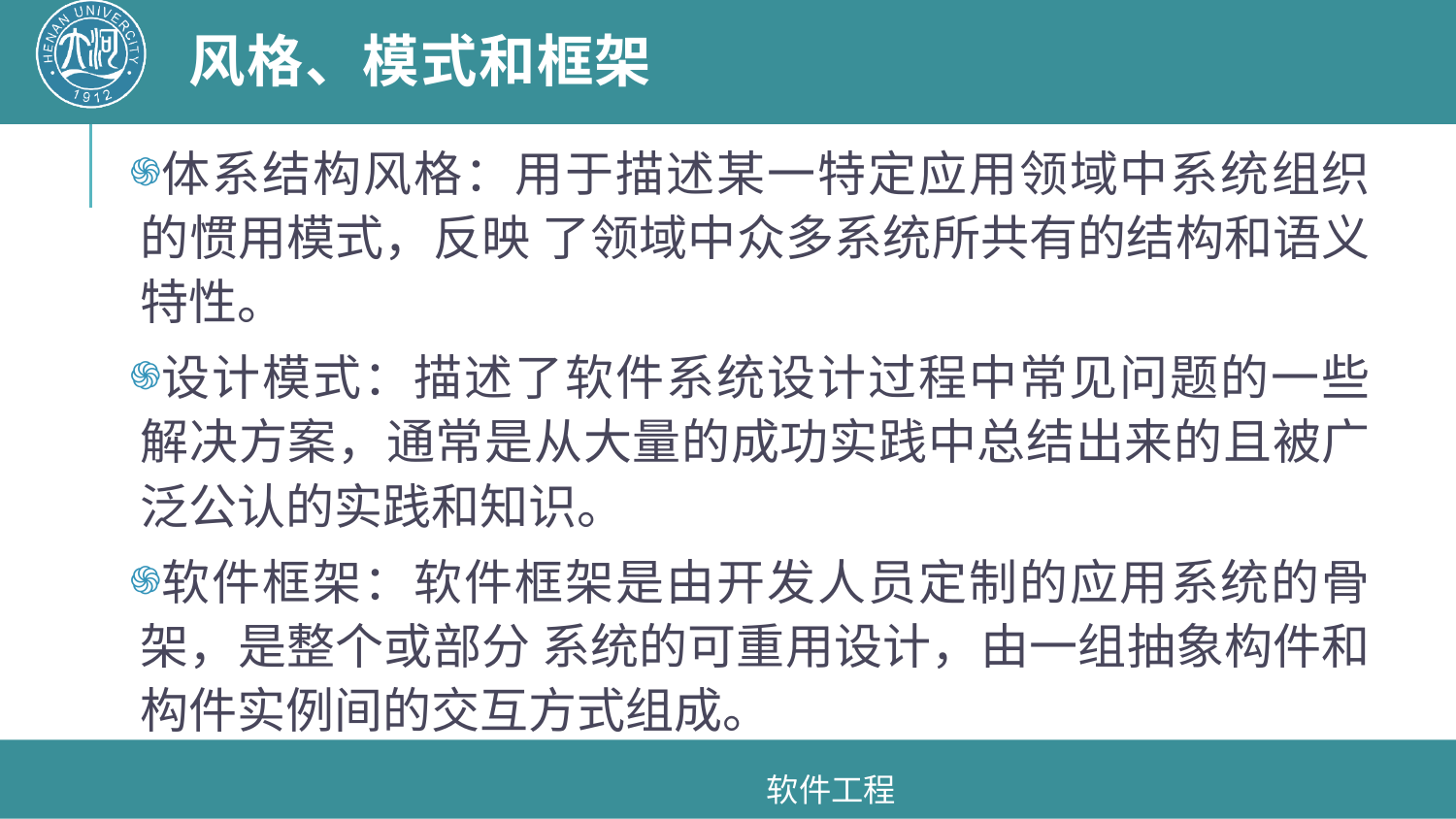

# 风格、模式和框架
体系结构风格：用于描述某一特定应用领域中系统组织的惯用模式，反映 了领域中众多系统所共有的结构和语义特性。
设计模式：描述了软件系统设计过程中常见问题的一些解决方案，通常是从大量的成功实践中总结出来的且被广泛公认的实践和知识。
软件框架：软件框架是由开发人员定制的应用系统的骨架，是整个或部分 系统的可重用设计，由一组抽象构件和构件实例间的交互方式组成。

软件工程
47